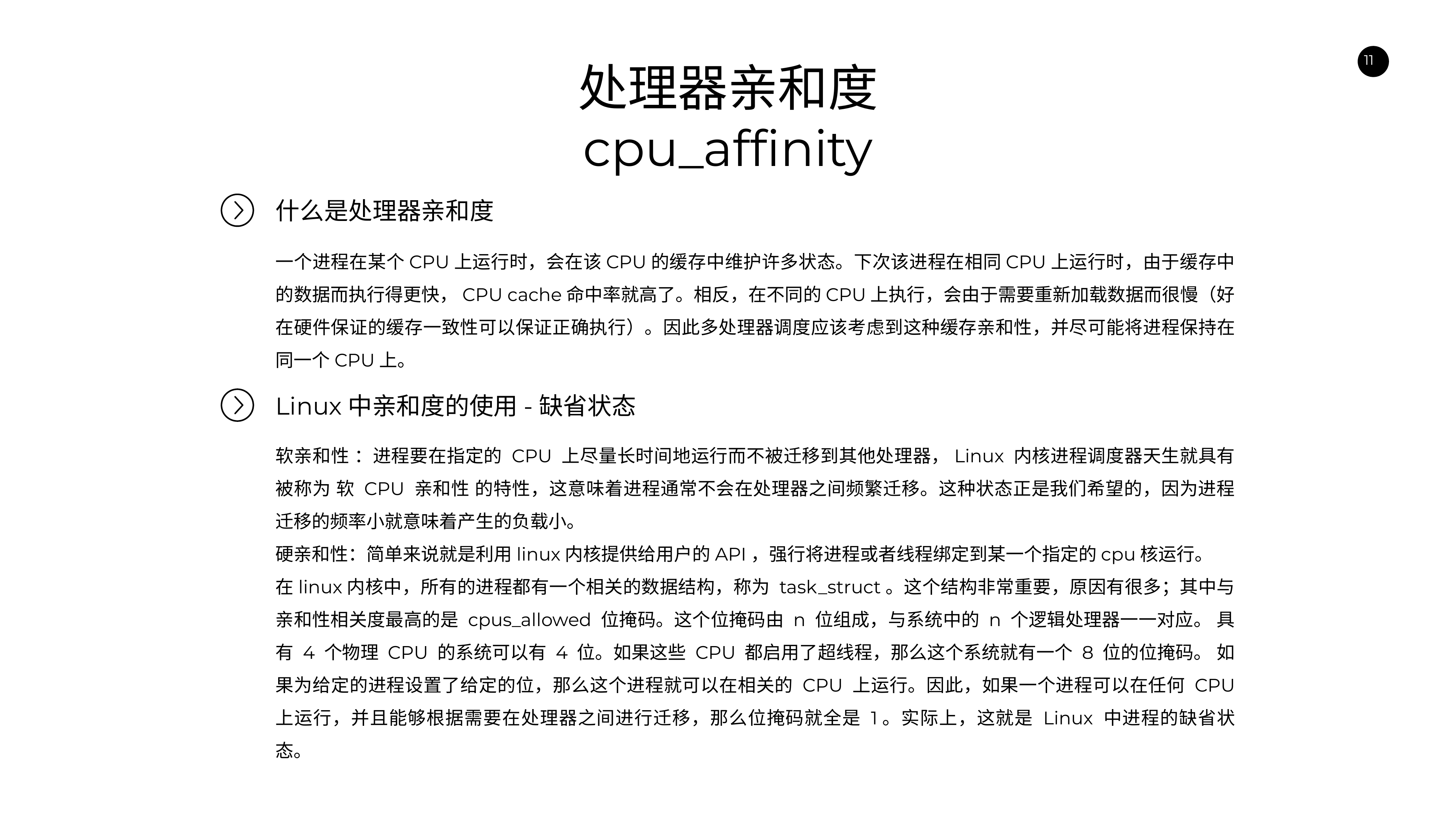

处理器亲和度
cpu_affinity
什么是处理器亲和度

一个进程在某个CPU上运行时，会在该CPU的缓存中维护许多状态。下次该进程在相同CPU上运行时，由于缓存中的数据而执行得更快，CPU cache命中率就高了。相反，在不同的CPU上执行，会由于需要重新加载数据而很慢（好在硬件保证的缓存一致性可以保证正确执行）。因此多处理器调度应该考虑到这种缓存亲和性，并尽可能将进程保持在同一个CPU上。
Linux中亲和度的使用-缺省状态

软亲和性 ：进程要在指定的 CPU 上尽量长时间地运行而不被迁移到其他处理器，Linux 内核进程调度器天生就具有被称为 软 CPU 亲和性 的特性，这意味着进程通常不会在处理器之间频繁迁移。这种状态正是我们希望的，因为进程迁移的频率小就意味着产生的负载小。
硬亲和性：简单来说就是利用linux内核提供给用户的API，强行将进程或者线程绑定到某一个指定的cpu核运行。
在linux内核中，所有的进程都有一个相关的数据结构，称为 task_struct。这个结构非常重要，原因有很多；其中与亲和性相关度最高的是 cpus_allowed 位掩码。这个位掩码由 n 位组成，与系统中的 n 个逻辑处理器一一对应。 具有 4 个物理 CPU 的系统可以有 4 位。如果这些 CPU 都启用了超线程，那么这个系统就有一个 8 位的位掩码。 如果为给定的进程设置了给定的位，那么这个进程就可以在相关的 CPU 上运行。因此，如果一个进程可以在任何 CPU 上运行，并且能够根据需要在处理器之间进行迁移，那么位掩码就全是 1。实际上，这就是 Linux 中进程的缺省状态。